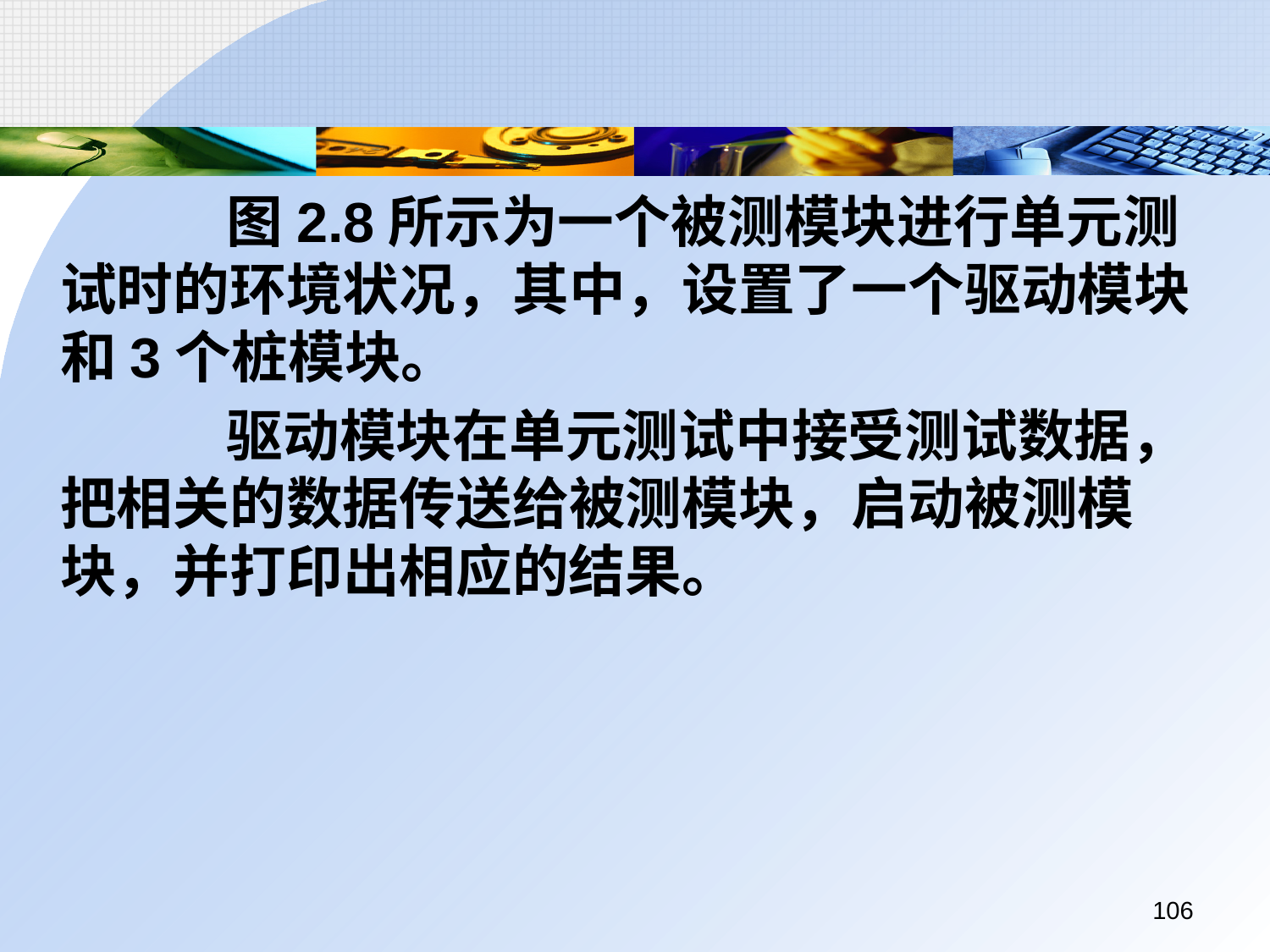

图2.8所示为一个被测模块进行单元测试时的环境状况，其中，设置了一个驱动模块和3个桩模块。
		  驱动模块在单元测试中接受测试数据，把相关的数据传送给被测模块，启动被测模块，并打印出相应的结果。
106